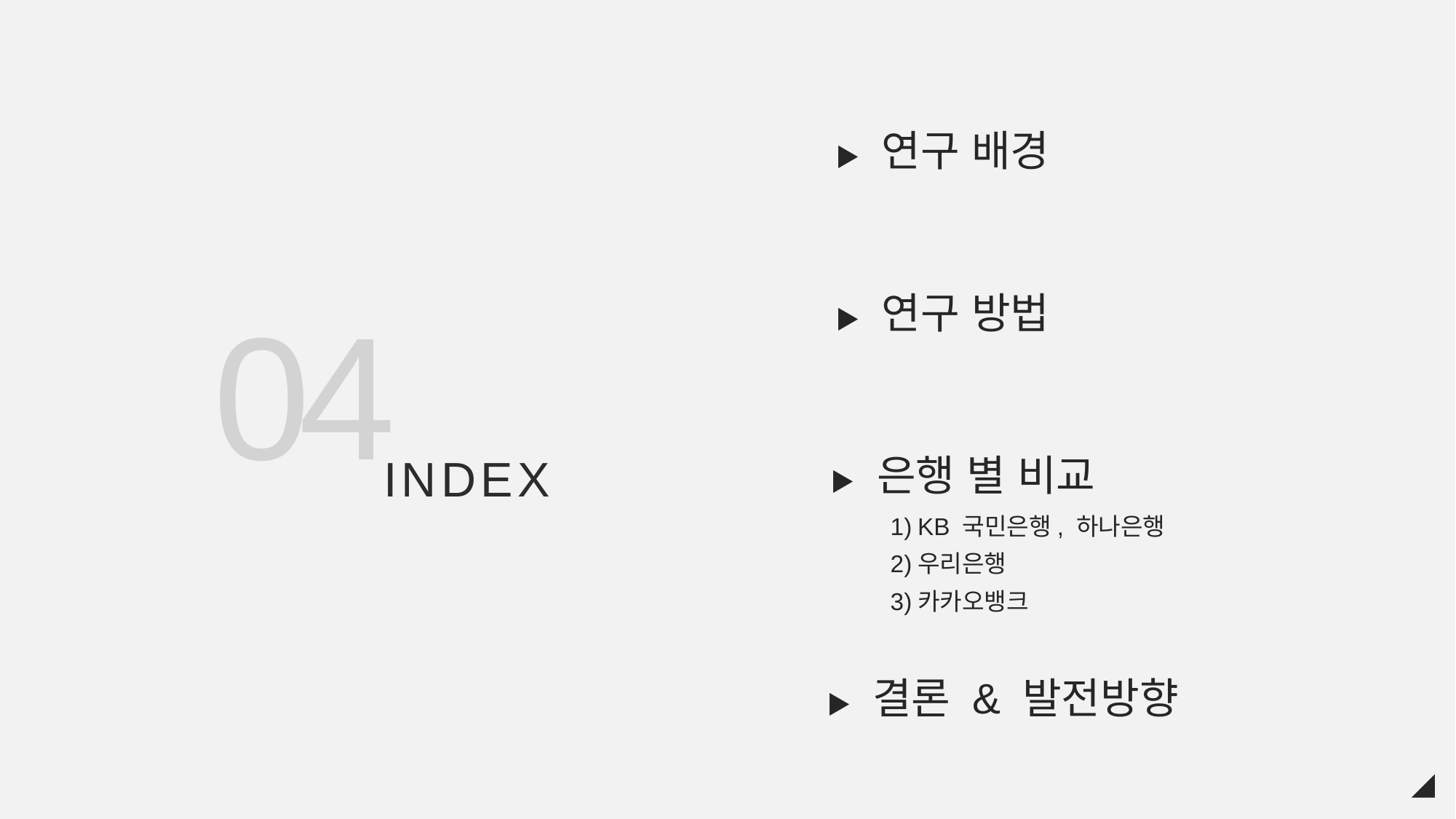

▶ 연구 배경
▶ 연구 방법
04
INDEX
▶ 은행 별 비교
KB 국민은행, 하나은행
우리은행
카카오뱅크
▶ 결론 & 발전방향